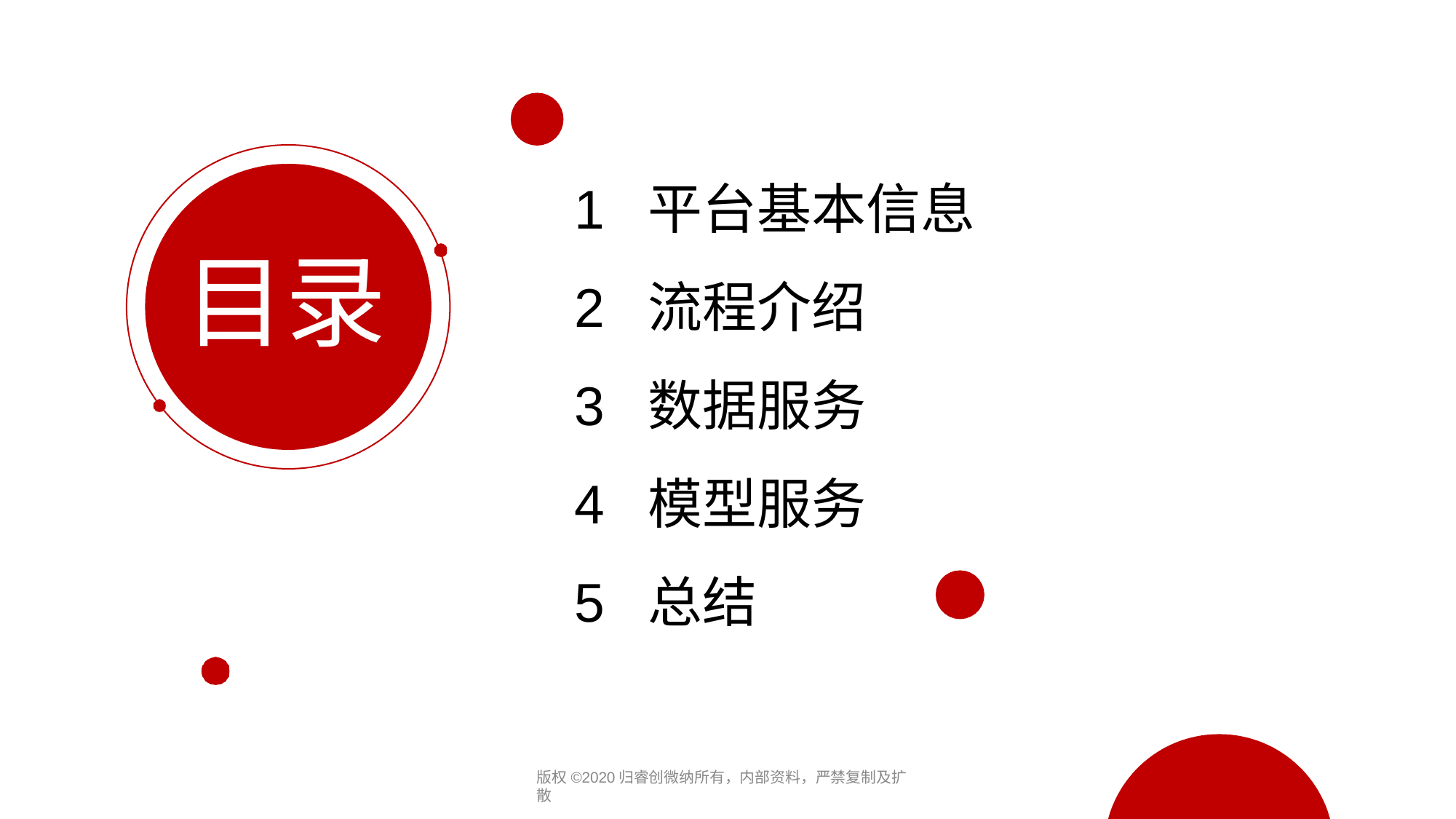

1  平台基本信息
2  流程介绍
3  数据服务
4  模型服务
5  总结

目录

版权©2020归睿创微纳所有，内部资料，严禁复制及扩散